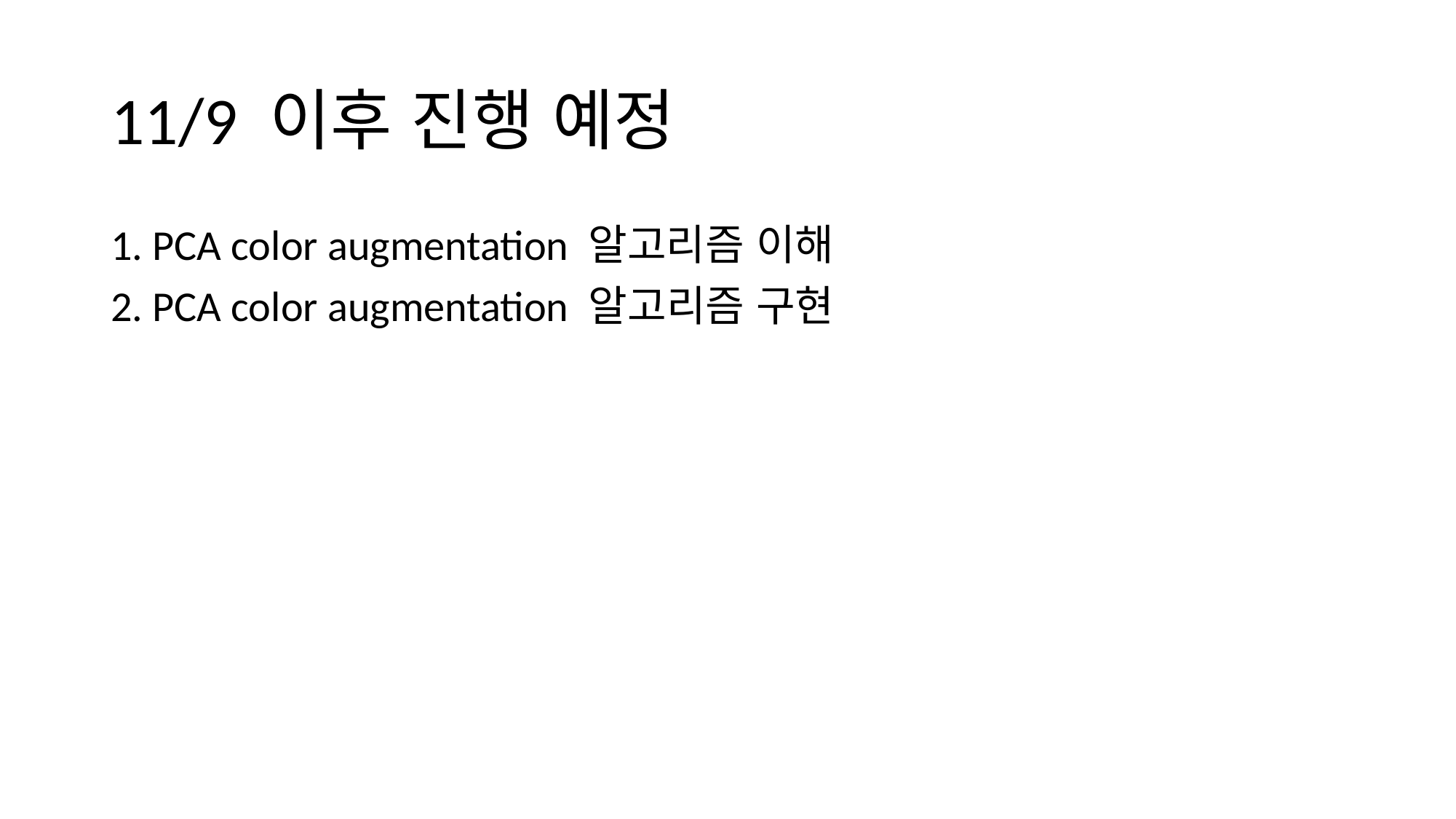

# 11/9 이후 진행 예정
1. PCA color augmentation 알고리즘 이해
2. PCA color augmentation 알고리즘 구현